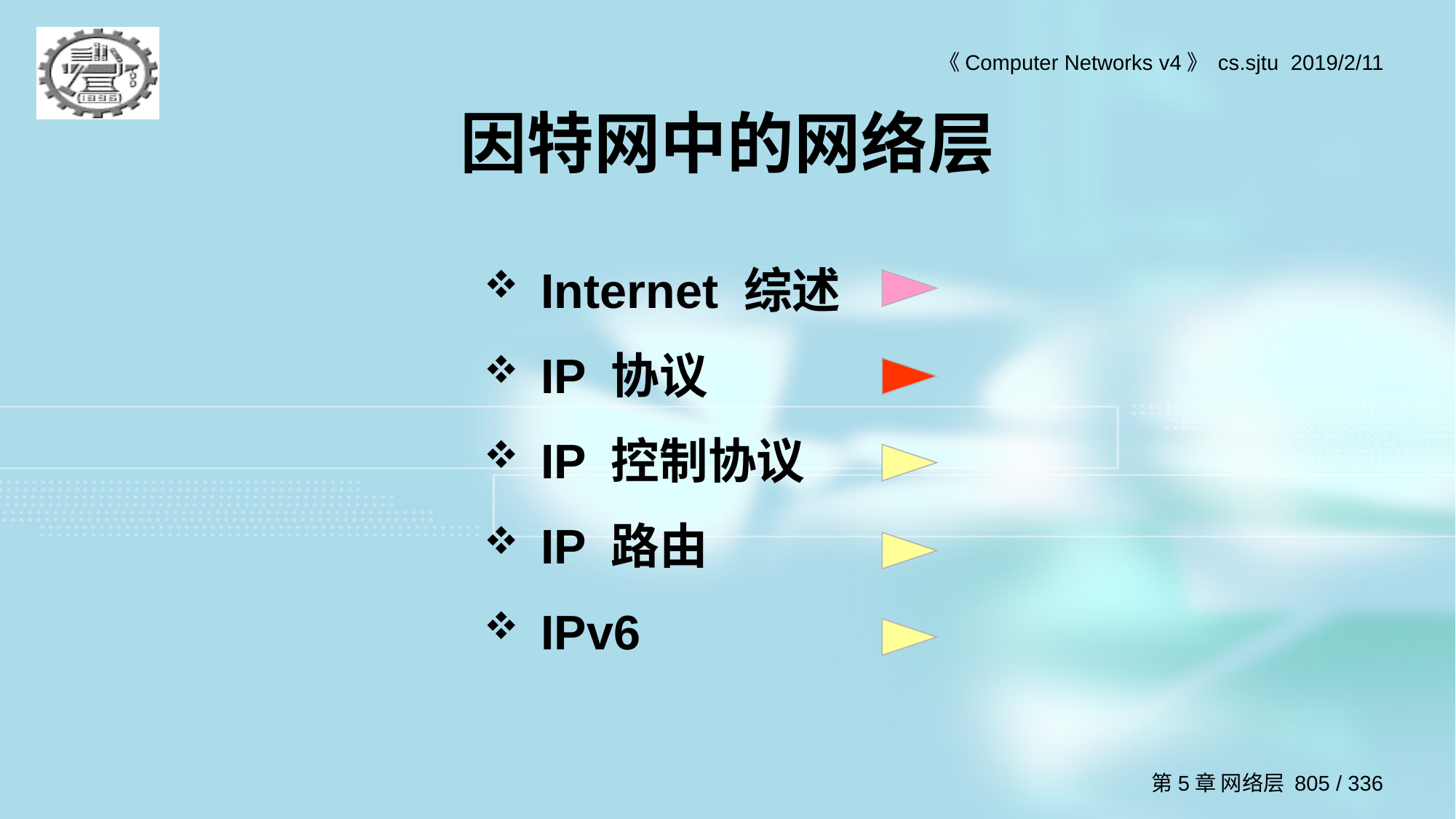

# 因特网中的网络层
Internet 综述
IP 协议
IP 控制协议
IP 路由
IPv6